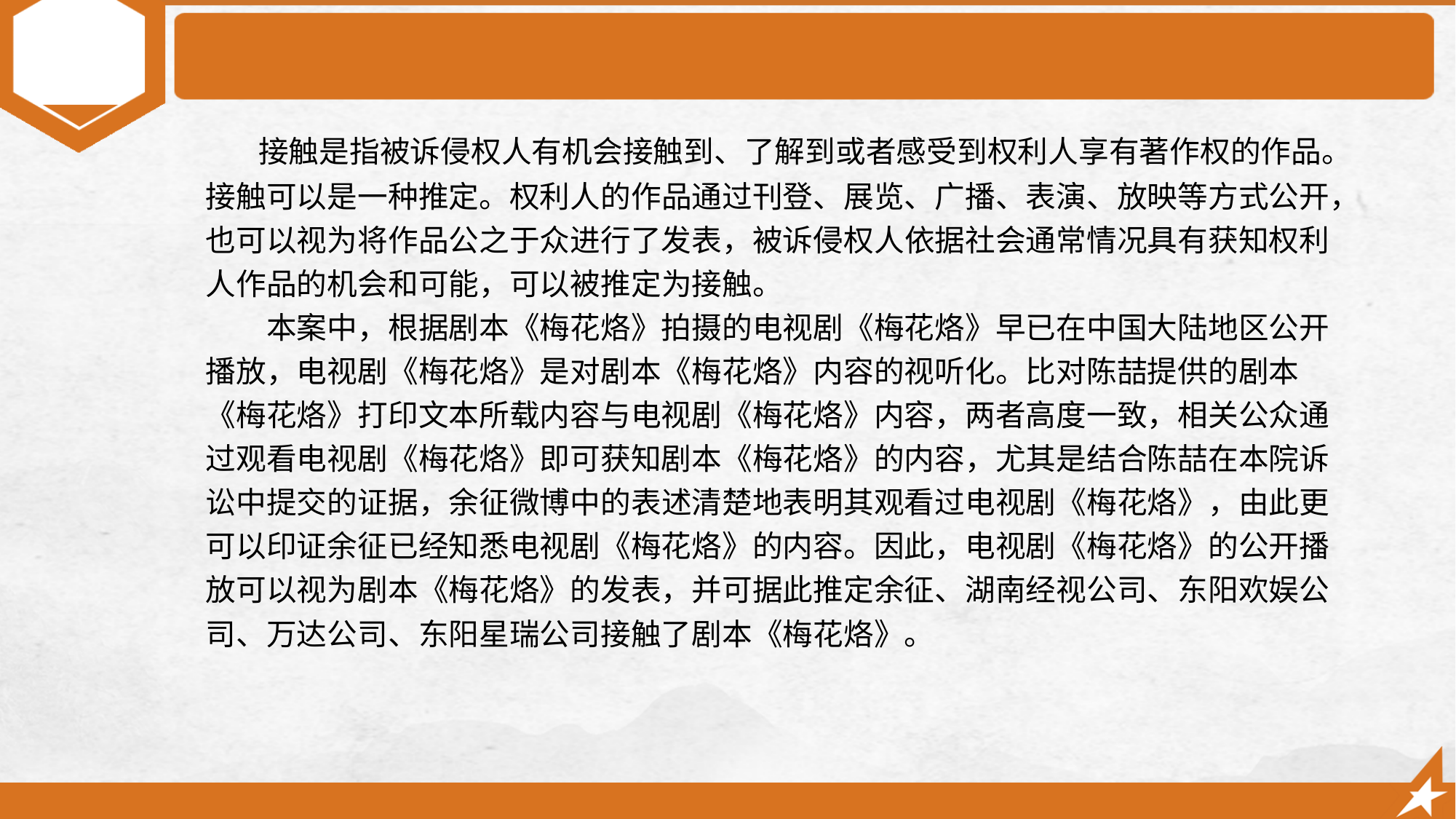

接触是指被诉侵权人有机会接触到、了解到或者感受到权利人享有著作权的作品。接触可以是一种推定。权利人的作品通过刊登、展览、广播、表演、放映等方式公开，也可以视为将作品公之于众进行了发表，被诉侵权人依据社会通常情况具有获知权利人作品的机会和可能，可以被推定为接触。
　　本案中，根据剧本《梅花烙》拍摄的电视剧《梅花烙》早已在中国大陆地区公开播放，电视剧《梅花烙》是对剧本《梅花烙》内容的视听化。比对陈喆提供的剧本《梅花烙》打印文本所载内容与电视剧《梅花烙》内容，两者高度一致，相关公众通过观看电视剧《梅花烙》即可获知剧本《梅花烙》的内容，尤其是结合陈喆在本院诉讼中提交的证据，余征微博中的表述清楚地表明其观看过电视剧《梅花烙》，由此更可以印证余征已经知悉电视剧《梅花烙》的内容。因此，电视剧《梅花烙》的公开播放可以视为剧本《梅花烙》的发表，并可据此推定余征、湖南经视公司、东阳欢娱公司、万达公司、东阳星瑞公司接触了剧本《梅花烙》。